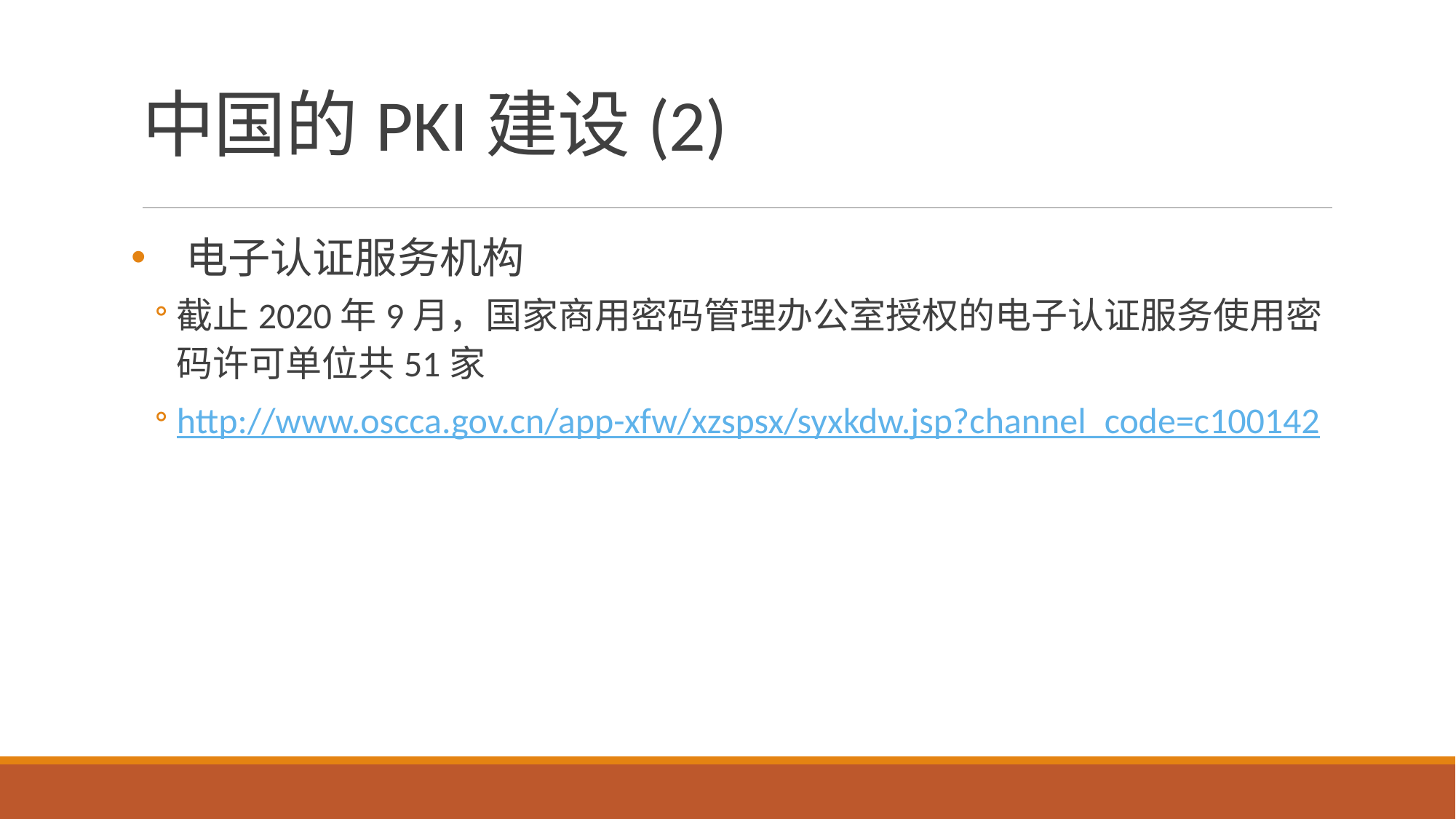

# 中国的PKI建设(2)
电子认证服务机构
截止2020年9月，国家商用密码管理办公室授权的电子认证服务使用密码许可单位共51家
http://www.oscca.gov.cn/app-xfw/xzspsx/syxkdw.jsp?channel_code=c100142